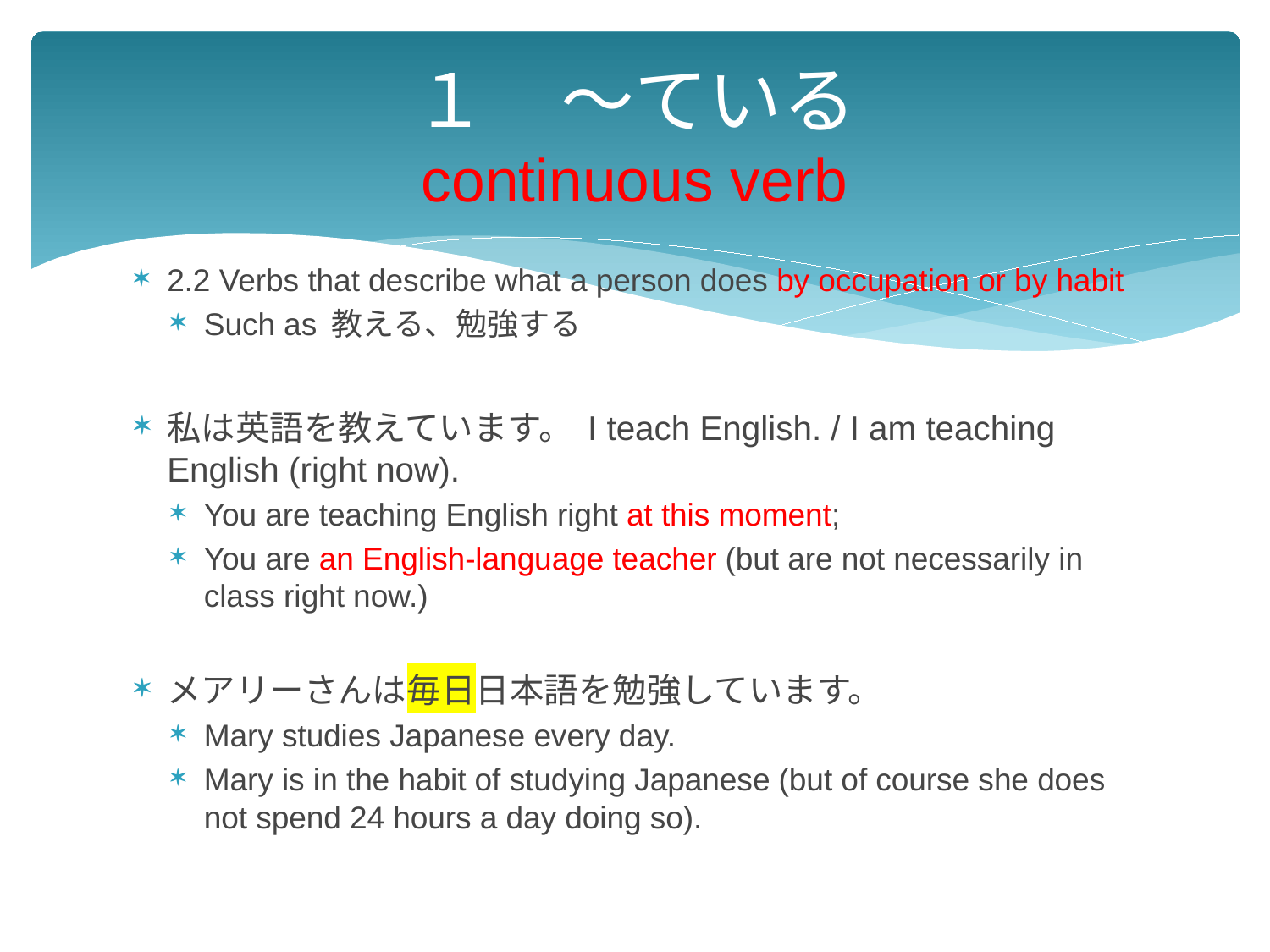

# １　～ている continuous verb
2.2 Verbs that describe what a person does by occupation or by habit
Such as 教える、勉強する

私は英語を教えています。 I teach English. / I am teaching English (right now).
You are teaching English right at this moment;
You are an English-language teacher (but are not necessarily in class right now.)

メアリーさんは毎日日本語を勉強しています。
Mary studies Japanese every day.
Mary is in the habit of studying Japanese (but of course she does not spend 24 hours a day doing so).